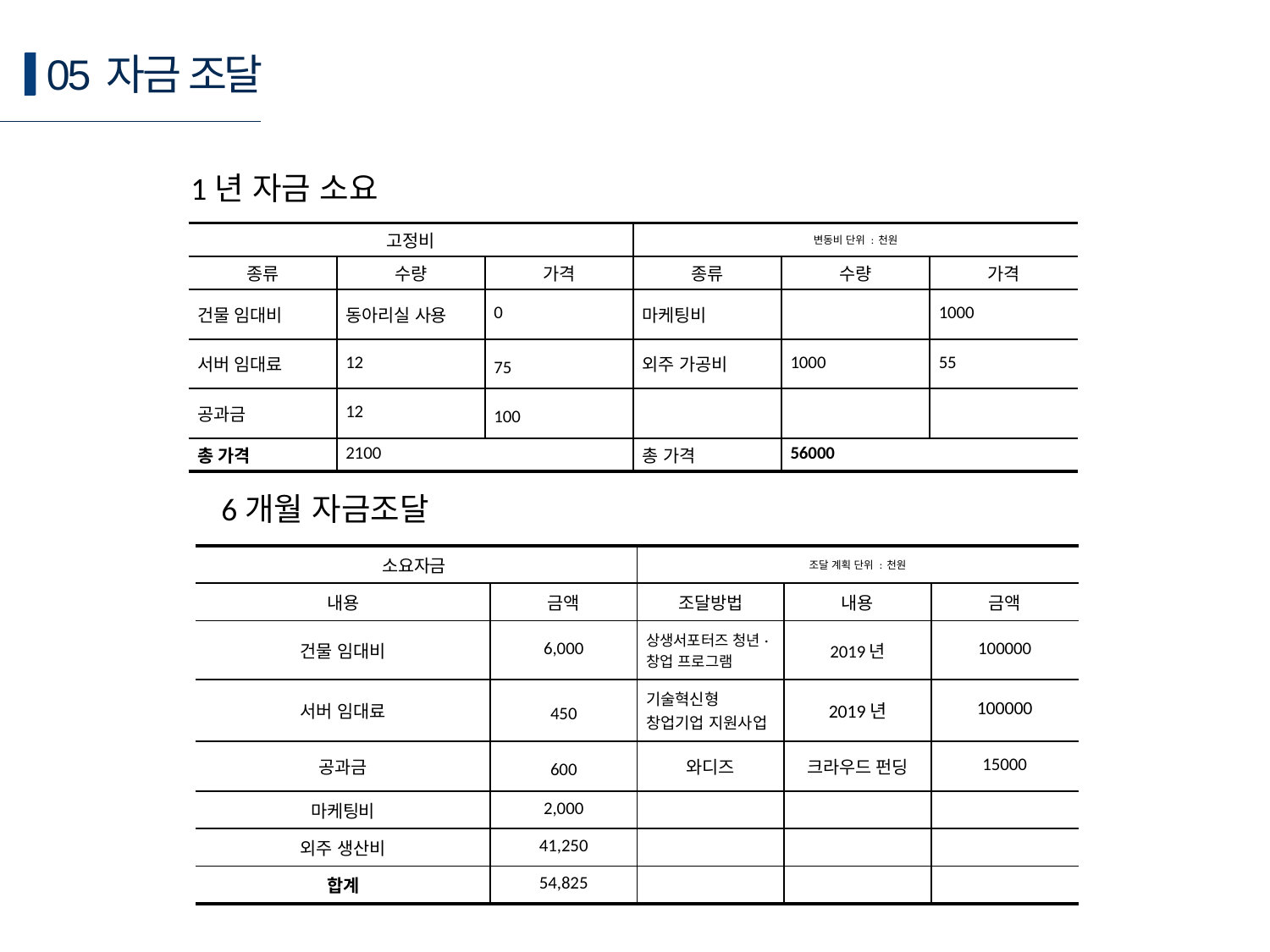

자금 조달

05

1년 자금 소요
| 고정비 |  |  | 변동비 단위 : 천원 |  |  |
| --- | --- | --- | --- | --- | --- |
| 종류 | 수량 | 가격 | 종류 | 수량 | 가격 |
| 건물 임대비 | 동아리실 사용 | 0 | 마케팅비 |  | 1000 |
| 서버 임대료 | 12 | 75 | 외주 가공비 | 1000 | 55 |
| 공과금 | 12 | 100 |  |  |  |
| 총 가격 | 2100 |  | 총 가격 | 56000 |  |
6개월 자금조달
| 소요자금 |  | 조달 계획 단위 : 천원 |  |  |
| --- | --- | --- | --- | --- |
| 내용 | 금액 | 조달방법 | 내용 | 금액 |
| 건물 임대비 | 6,000 | 상생서포터즈 청년·창업 프로그램 | 2019년 | 100000 |
| 서버 임대료 | 450 | 기술혁신형 창업기업 지원사업 | 2019년 | 100000 |
| 공과금 | 600 | 와디즈 | 크라우드 펀딩 | 15000 |
| 마케팅비 | 2,000 |  |  |  |
| 외주 생산비 | 41,250 |  |  |  |
| 합계 | 54,825 |  |  |  |